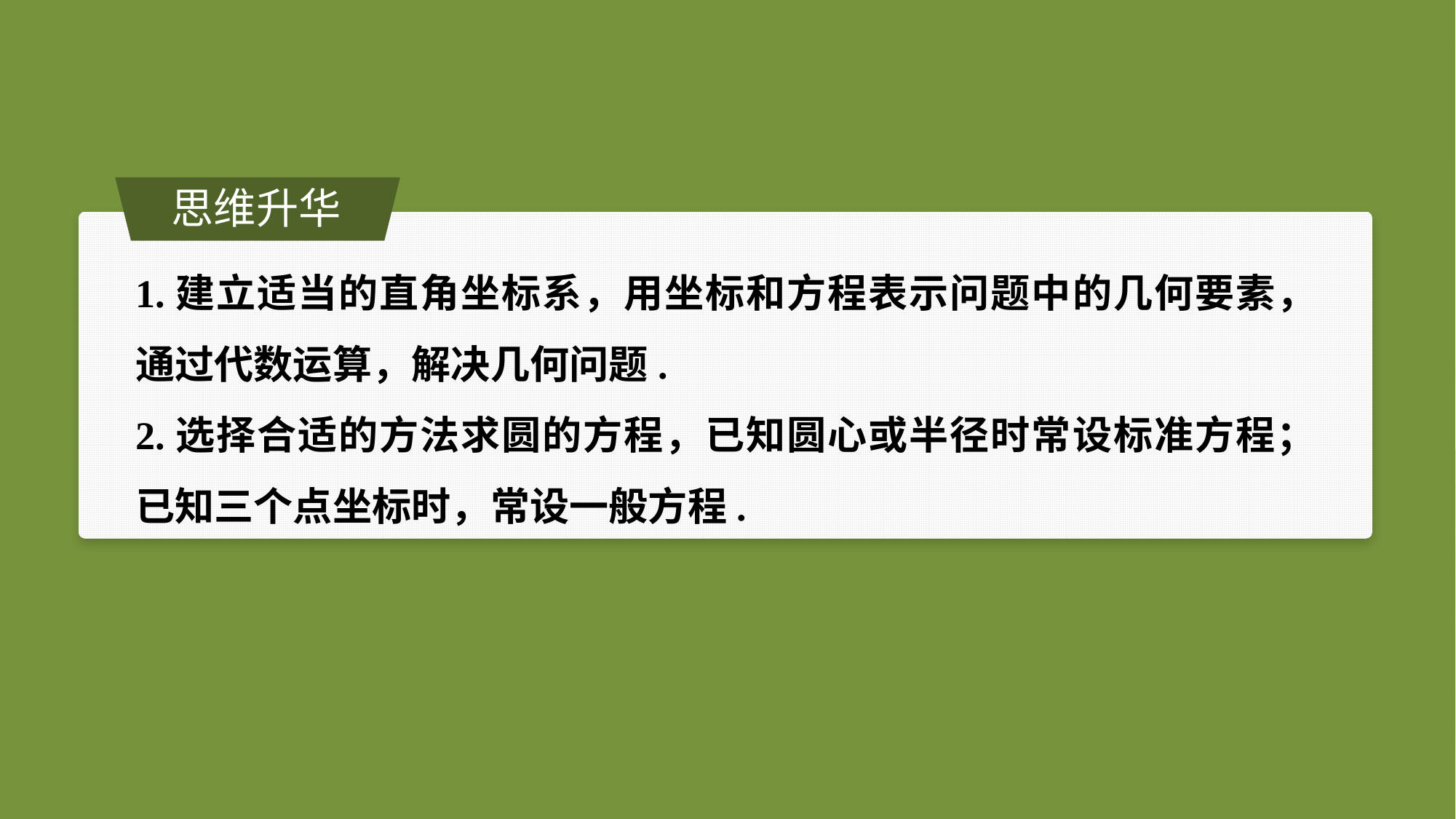

思维升华

1.建立适当的直角坐标系，用坐标和方程表示问题中的几何要素，通过代数运算，解决几何问题.
2.选择合适的方法求圆的方程，已知圆心或半径时常设标准方程；已知三个点坐标时，常设一般方程.